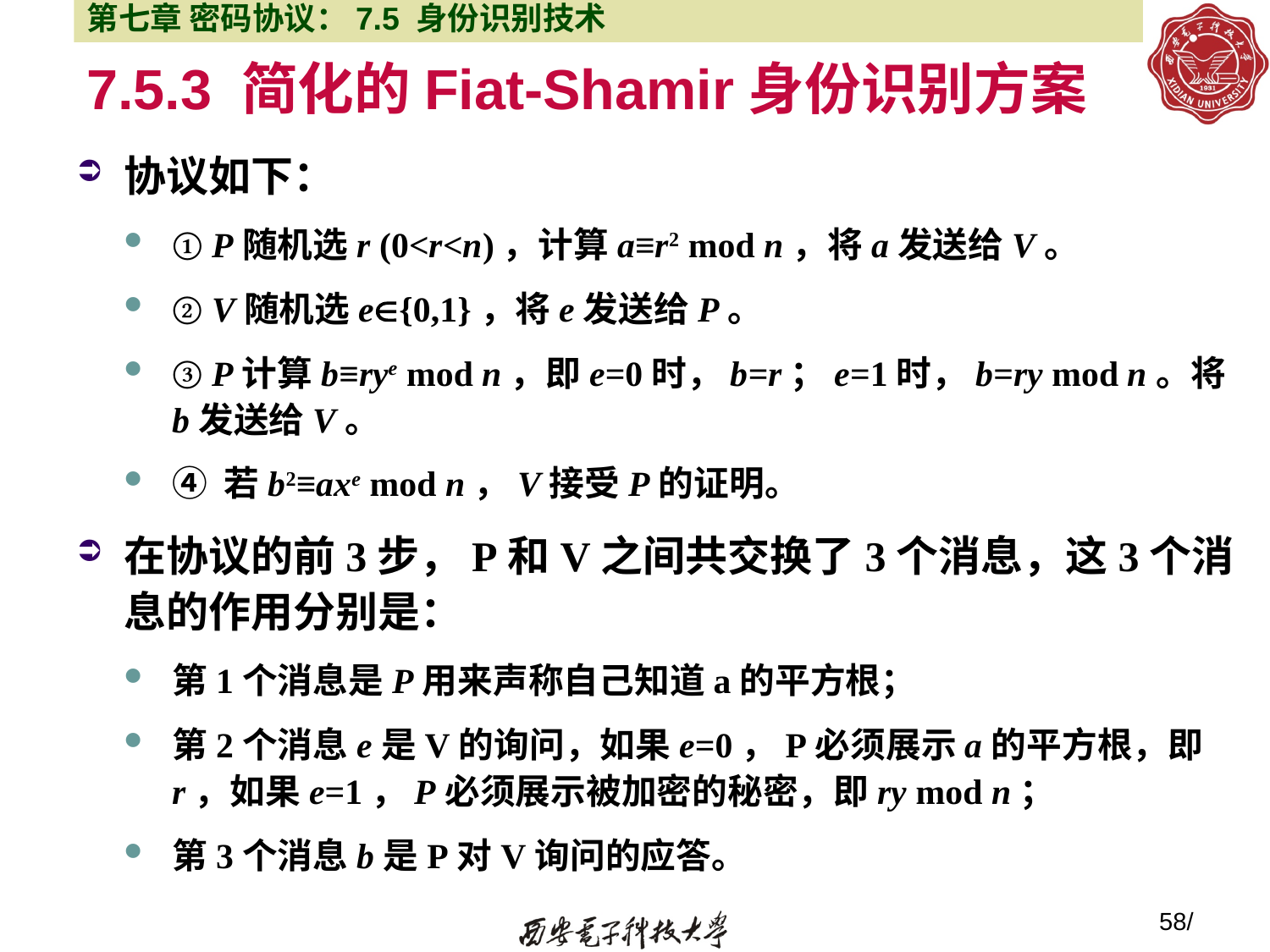

第七章 密码协议：7.5 身份识别技术
# 7.5.3 简化的Fiat-Shamir身份识别方案
协议如下：
① P随机选r (0<r<n)，计算a≡r2 mod n，将a发送给V。
② V随机选e∈{0,1}，将e发送给P。
③ P计算b≡rye mod n，即e=0时，b=r；e=1时，b=ry mod n。将b发送给V。
④ 若b2≡axe mod n，V接受P的证明。
在协议的前3步，P和V之间共交换了3个消息，这3个消息的作用分别是：
第1个消息是P用来声称自己知道a的平方根；
第2个消息e是V的询问，如果e=0，P必须展示a的平方根，即r，如果e=1，P必须展示被加密的秘密，即ry mod n；
第3个消息b是P对V询问的应答。
58/